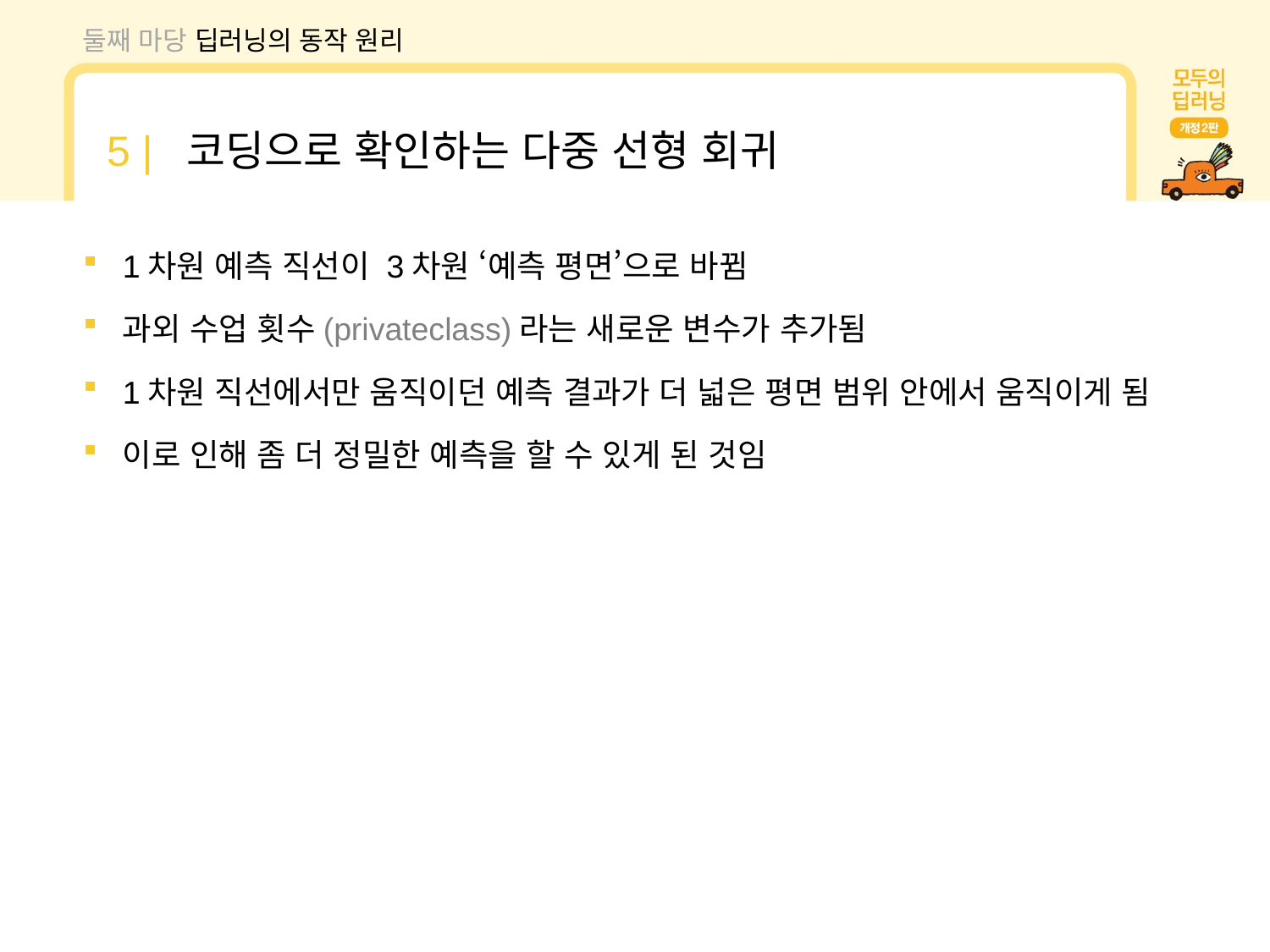

둘째 마당 딥러닝의 동작 원리
5 |  코딩으로 확인하는 다중 선형 회귀
1차원 예측 직선이 3차원 ‘예측 평면’으로 바뀜
과외 수업 횟수(privateclass)라는 새로운 변수가 추가됨
1차원 직선에서만 움직이던 예측 결과가 더 넓은 평면 범위 안에서 움직이게 됨
이로 인해 좀 더 정밀한 예측을 할 수 있게 된 것임